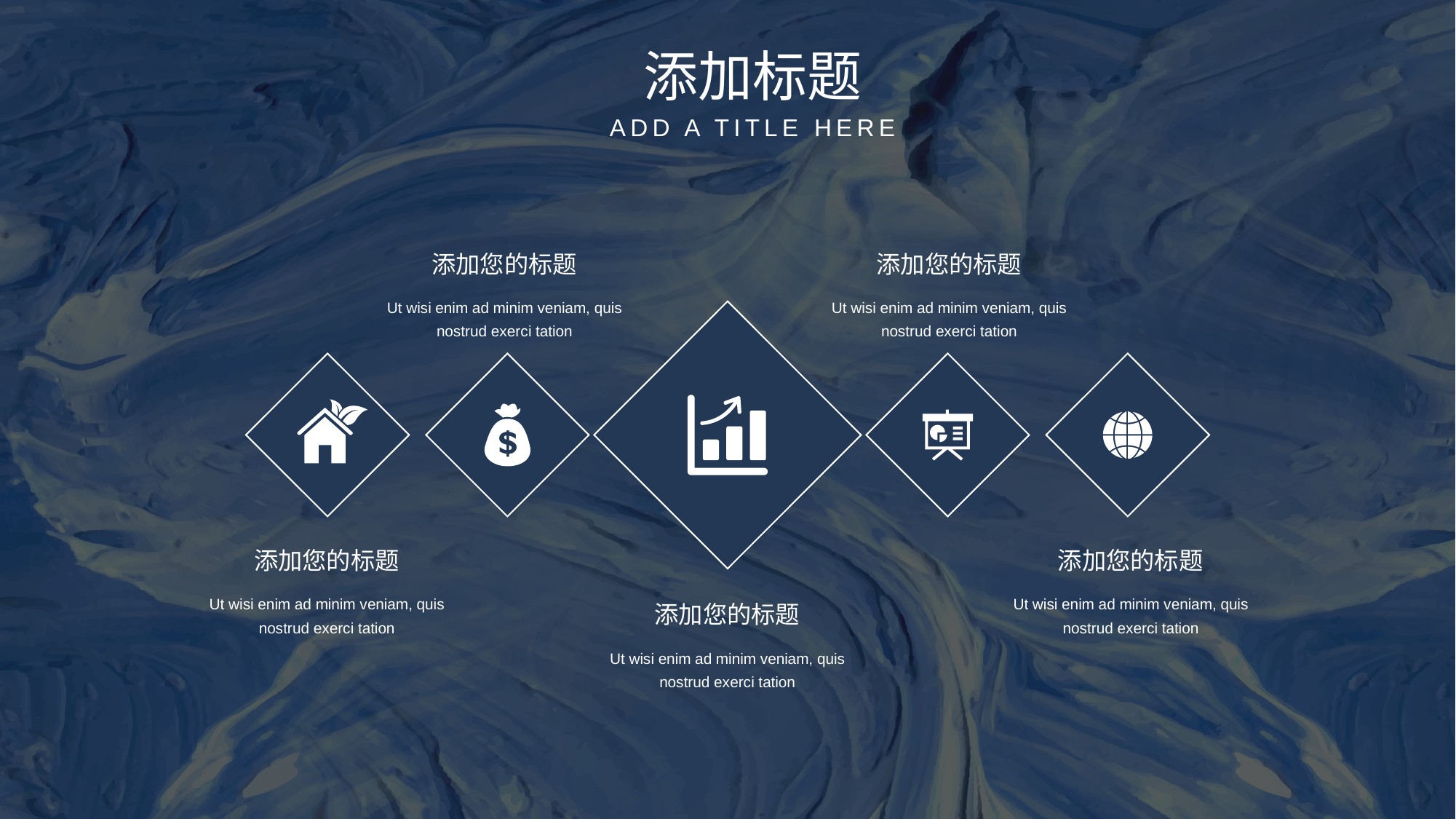

添加标题
ADD A TITLE HERE
添加您的标题
添加您的标题
Ut wisi enim ad minim veniam, quis nostrud exerci tation
Ut wisi enim ad minim veniam, quis nostrud exerci tation

添加您的标题
添加您的标题
Ut wisi enim ad minim veniam, quis nostrud exerci tation
Ut wisi enim ad minim veniam, quis nostrud exerci tation
添加您的标题
Ut wisi enim ad minim veniam, quis nostrud exerci tation